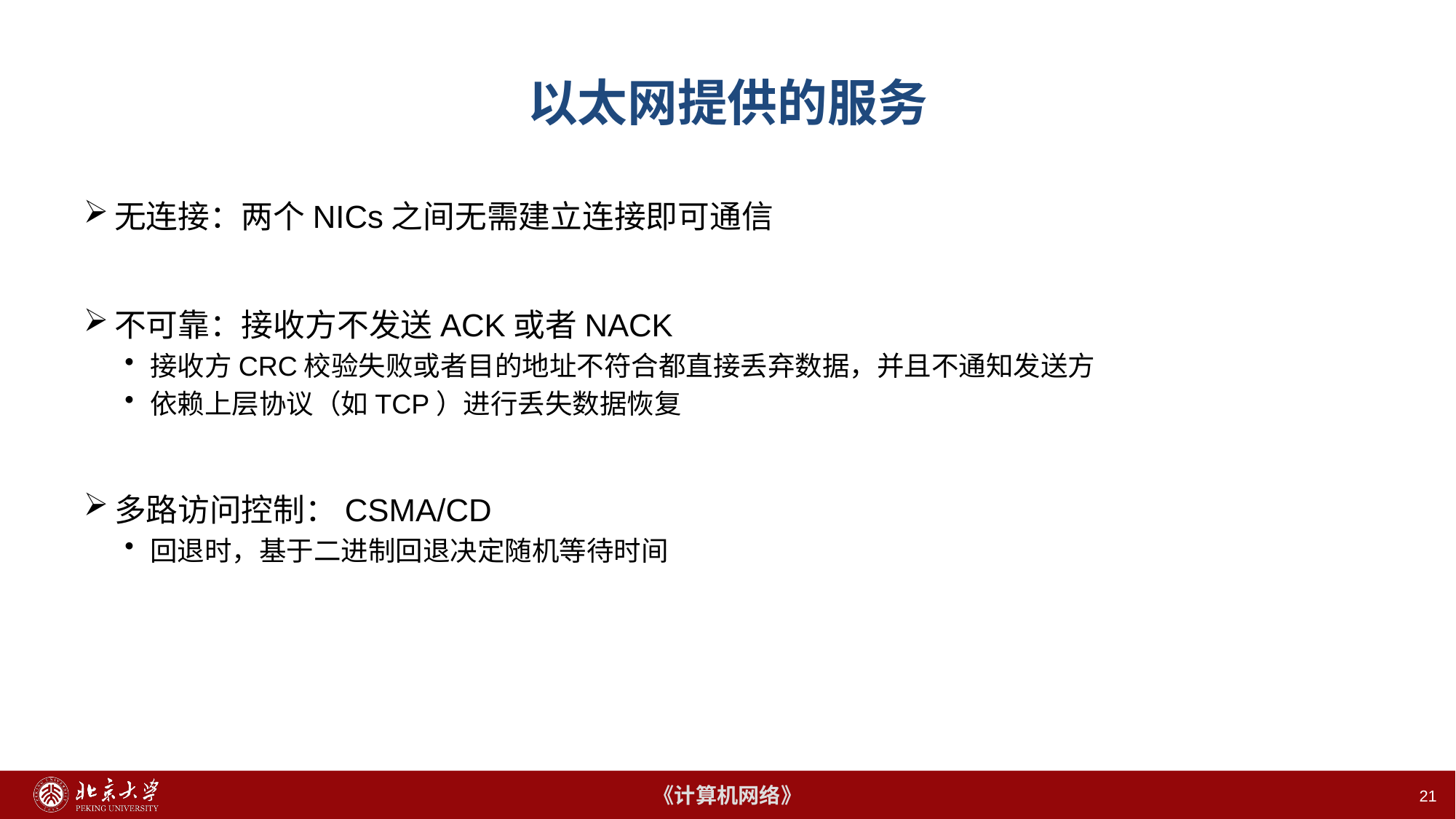

# 以太网提供的服务
无连接：两个NICs之间无需建立连接即可通信

不可靠：接收方不发送ACK或者NACK
接收方CRC校验失败或者目的地址不符合都直接丢弃数据，并且不通知发送方
依赖上层协议（如TCP）进行丢失数据恢复

多路访问控制：CSMA/CD
回退时，基于二进制回退决定随机等待时间

21